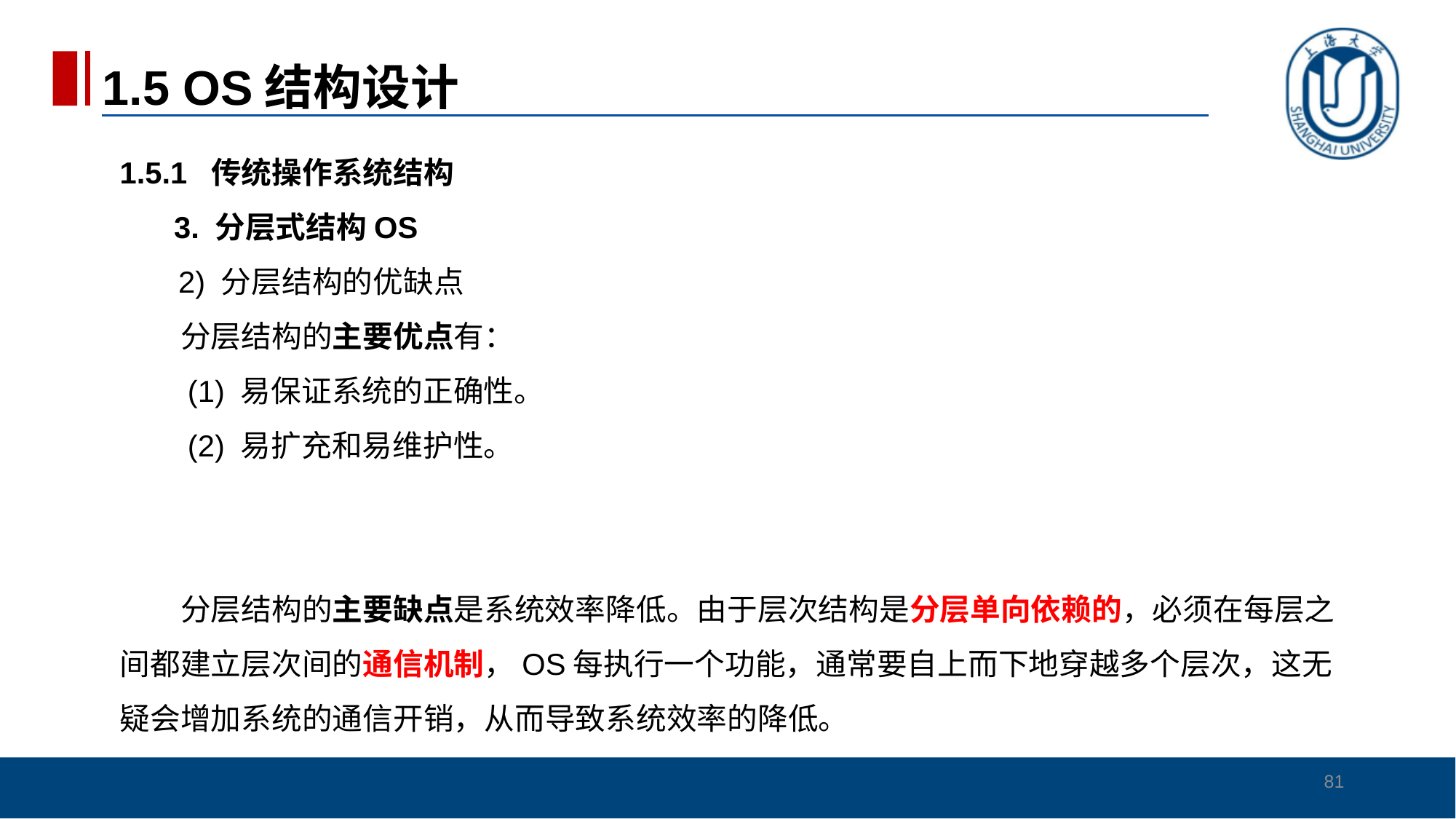

1.5 OS结构设计
# 1.5.1  传统操作系统结构 3. 分层式结构OS 2) 分层结构的优缺点 　　分层结构的主要优点有： 　　(1) 易保证系统的正确性。 　　(2) 易扩充和易维护性。 　　分层结构的主要缺点是系统效率降低。由于层次结构是分层单向依赖的，必须在每层之间都建立层次间的通信机制，OS每执行一个功能，通常要自上而下地穿越多个层次，这无疑会增加系统的通信开销，从而导致系统效率的降低。
81